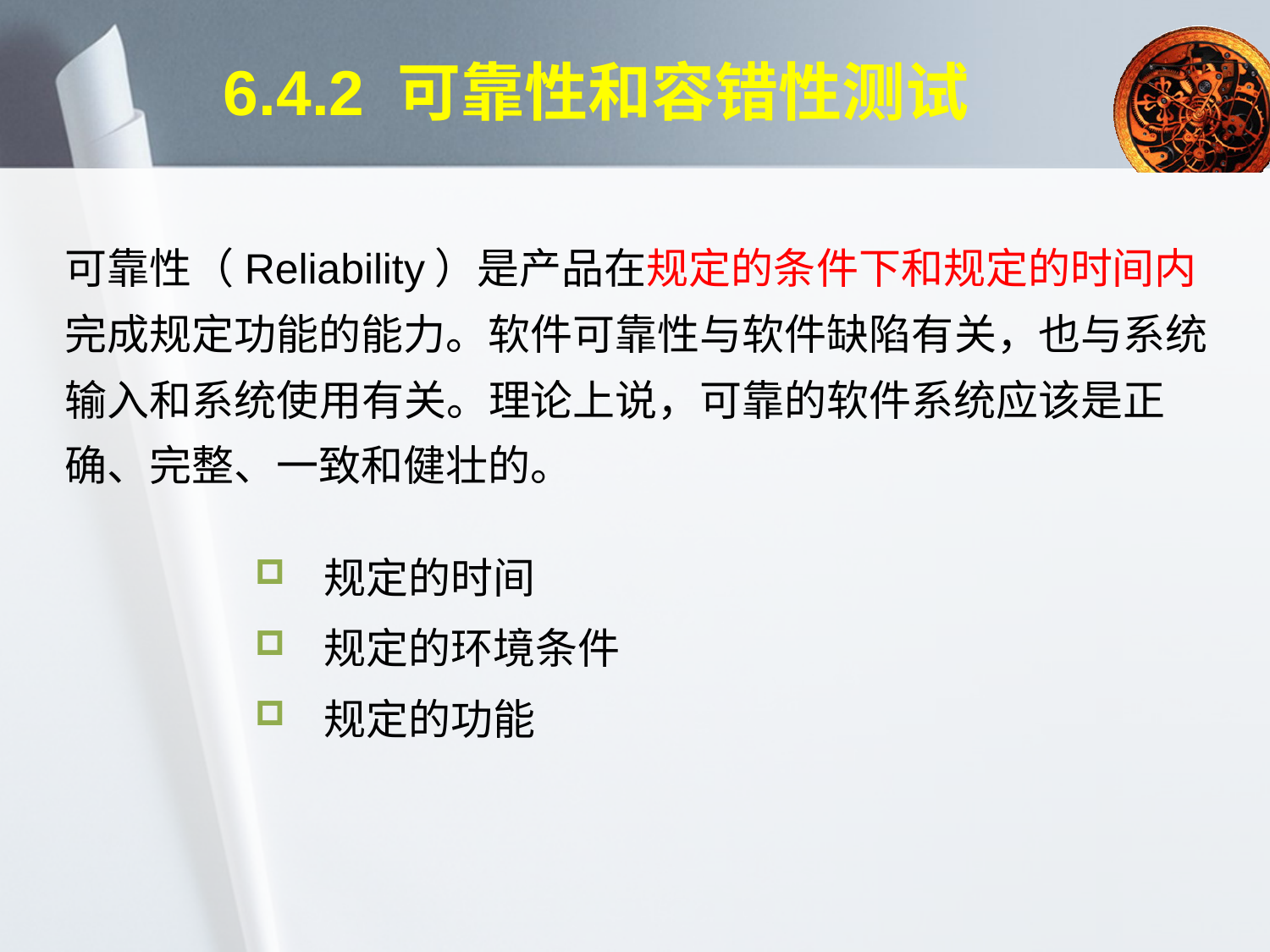

# 6.4.2 可靠性和容错性测试
可靠性（Reliability）是产品在规定的条件下和规定的时间内完成规定功能的能力。软件可靠性与软件缺陷有关，也与系统输入和系统使用有关。理论上说，可靠的软件系统应该是正确、完整、一致和健壮的。
 规定的时间
 规定的环境条件
 规定的功能